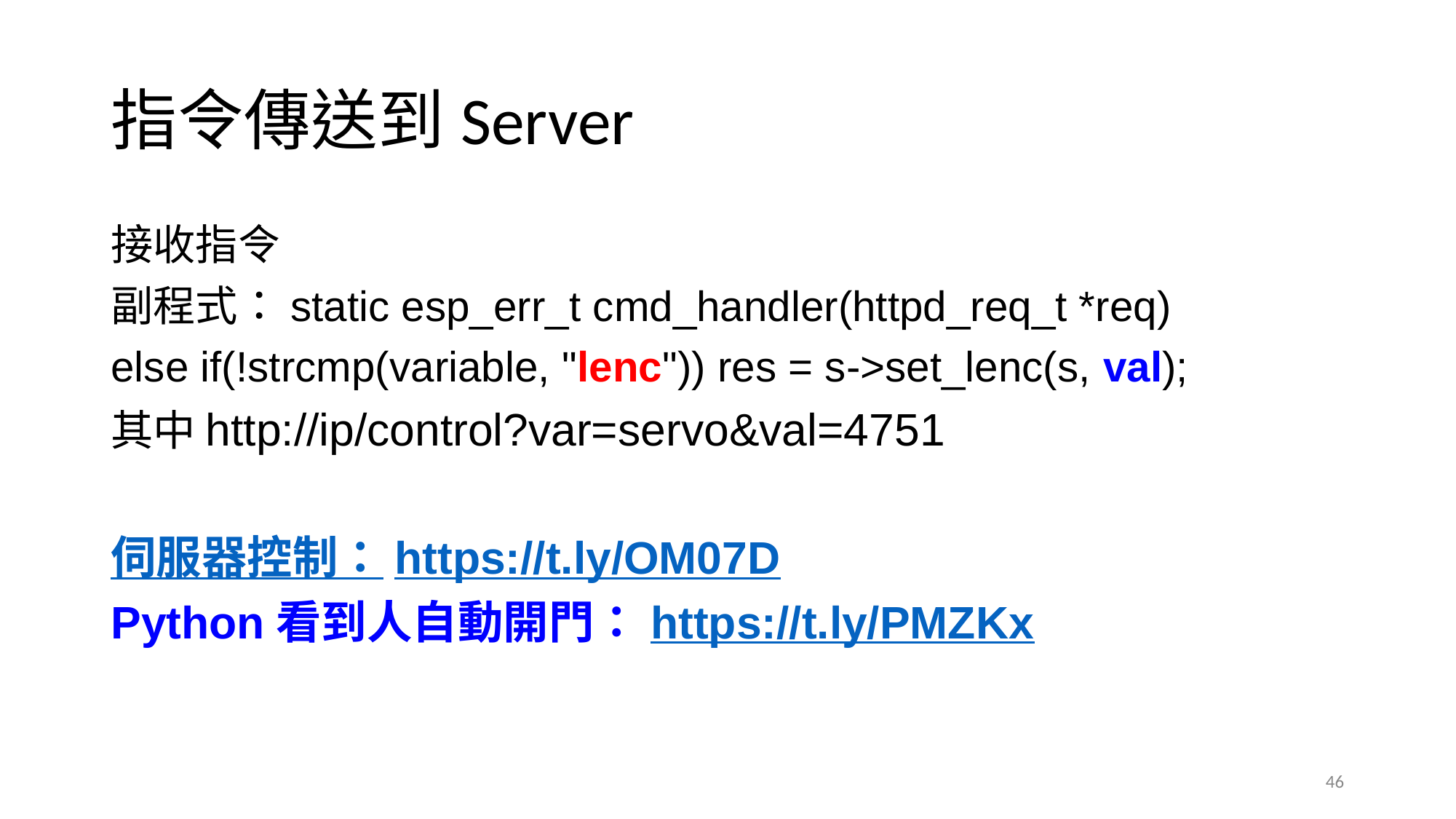

# 指令傳送到Server
接收指令
副程式：static esp_err_t cmd_handler(httpd_req_t *req)
else if(!strcmp(variable, "lenc")) res = s->set_lenc(s, val);
其中http://ip/control?var=servo&val=4751

伺服器控制：https://t.ly/OM07D
Python看到人自動開門：https://t.ly/PMZKx

46